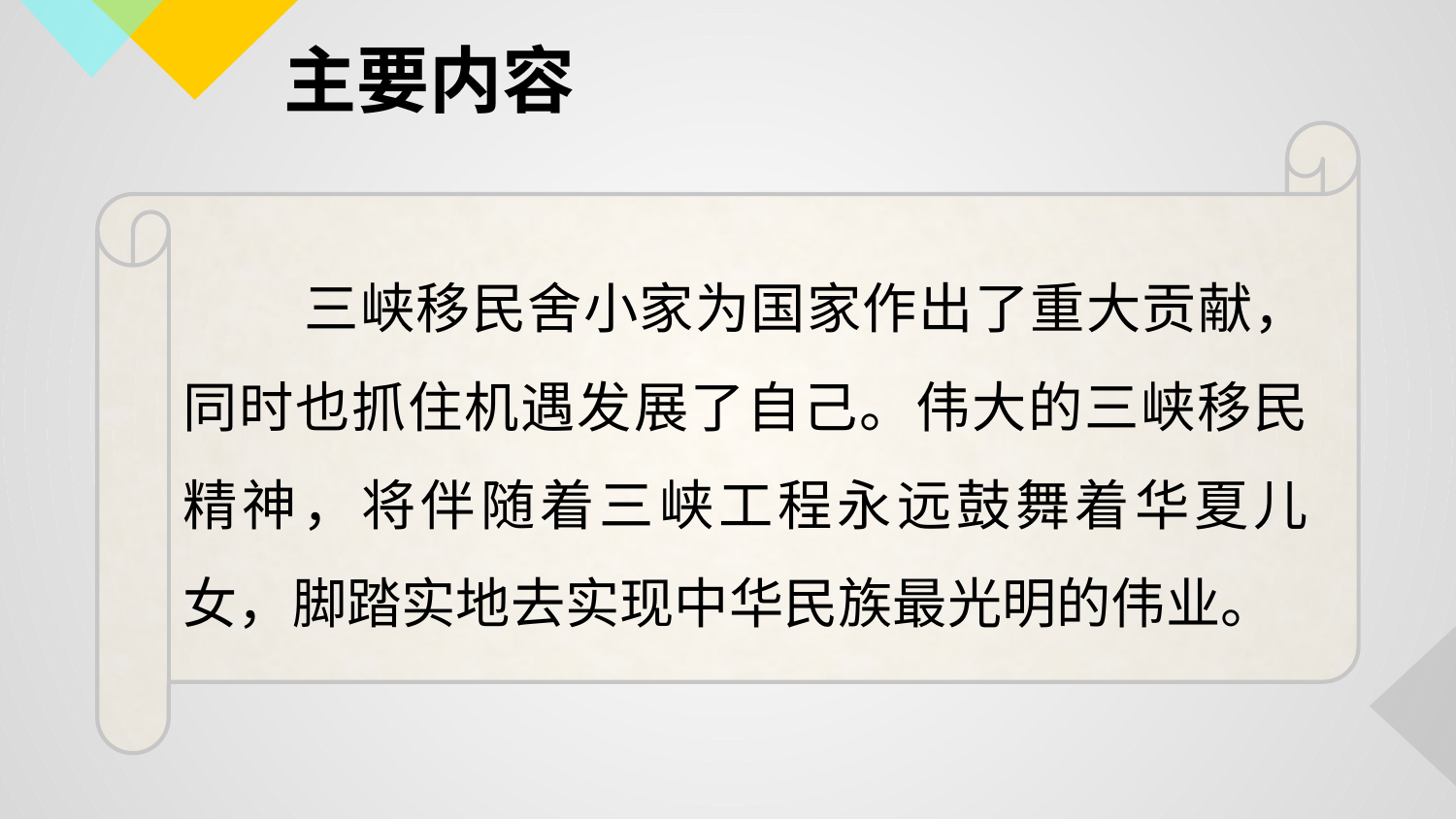

# 主要内容
        三峡移民舍小家为国家作出了重大贡献，同时也抓住机遇发展了自己。伟大的三峡移民精神，将伴随着三峡工程永远鼓舞着华夏儿女，脚踏实地去实现中华民族最光明的伟业。